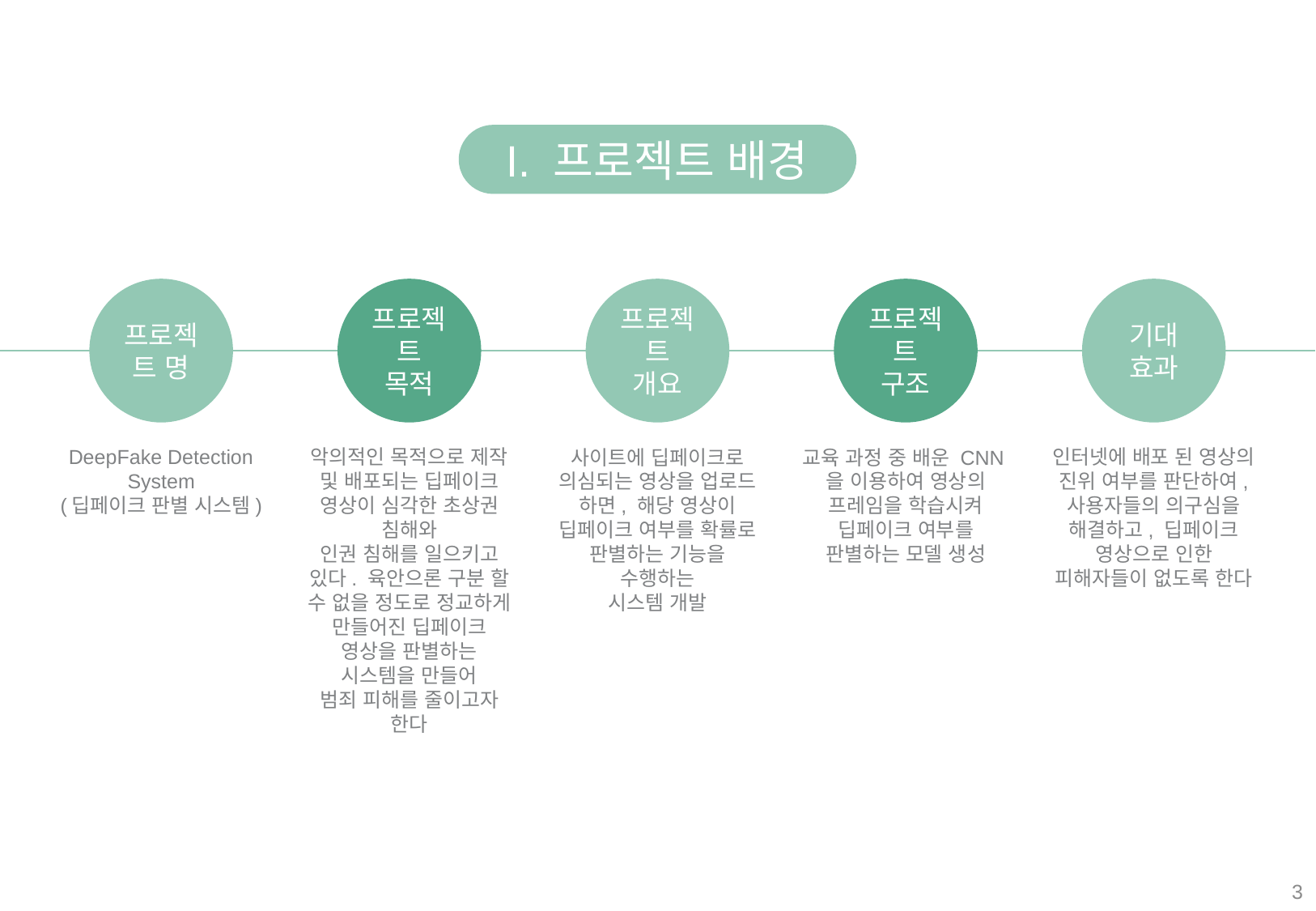

I. 프로젝트 배경
프로젝트 명
프로젝트 목적
프로젝트 개요
프로젝트 구조
기대 효과
DeepFake Detection System
(딥페이크 판별 시스템)
악의적인 목적으로 제작 및 배포되는 딥페이크 영상이 심각한 초상권 침해와
인권 침해를 일으키고 있다. 육안으론 구분 할 수 없을 정도로 정교하게 만들어진 딥페이크 영상을 판별하는 시스템을 만들어
범죄 피해를 줄이고자 한다
사이트에 딥페이크로 의심되는 영상을 업로드 하면, 해당 영상이 딥페이크 여부를 확률로 판별하는 기능을 수행하는
시스템 개발
교육 과정 중 배운 CNN을 이용하여 영상의 프레임을 학습시켜 딥페이크 여부를 판별하는 모델 생성
인터넷에 배포 된 영상의 진위 여부를 판단하여,
사용자들의 의구심을 해결하고, 딥페이크 영상으로 인한 피해자들이 없도록 한다
3